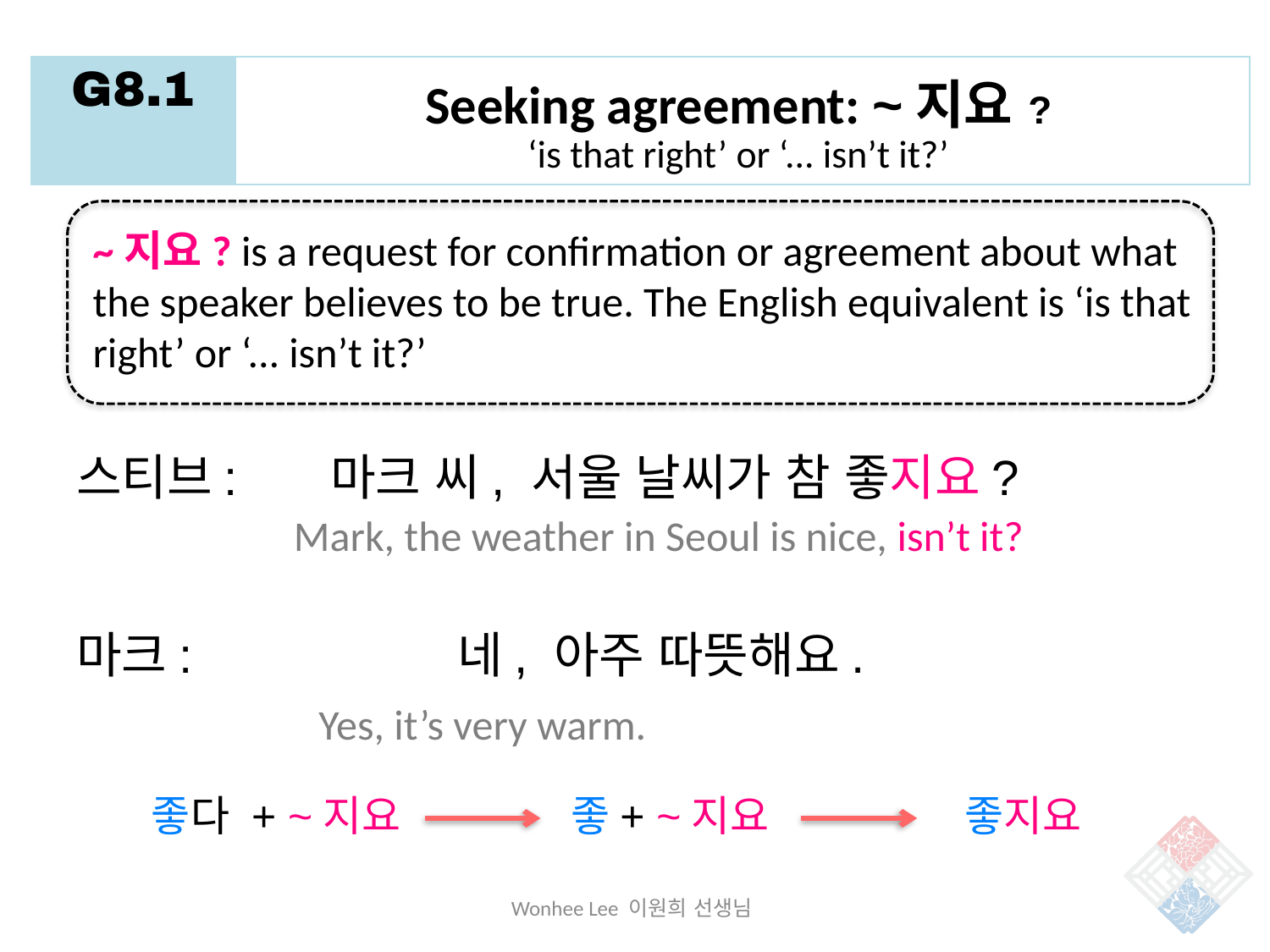

| G8.1 | Seeking agreement: ~지요? ‘is that right’ or ‘... isn’t it?’ |
| --- | --- |

~지요? is a request for confirmation or agreement about what the speaker believes to be true. The English equivalent is ‘is that right’ or ‘... isn’t it?’
스티브: 	마크 씨, 서울 날씨가 참 좋지요?

마크: 		네, 아주 따뜻해요.
Mark, the weather in Seoul is nice, isn’t it?
Yes, it’s very warm.
좋다 + ~지요
좋+ ~지요
좋지요
Wonhee Lee 이원희 선생님